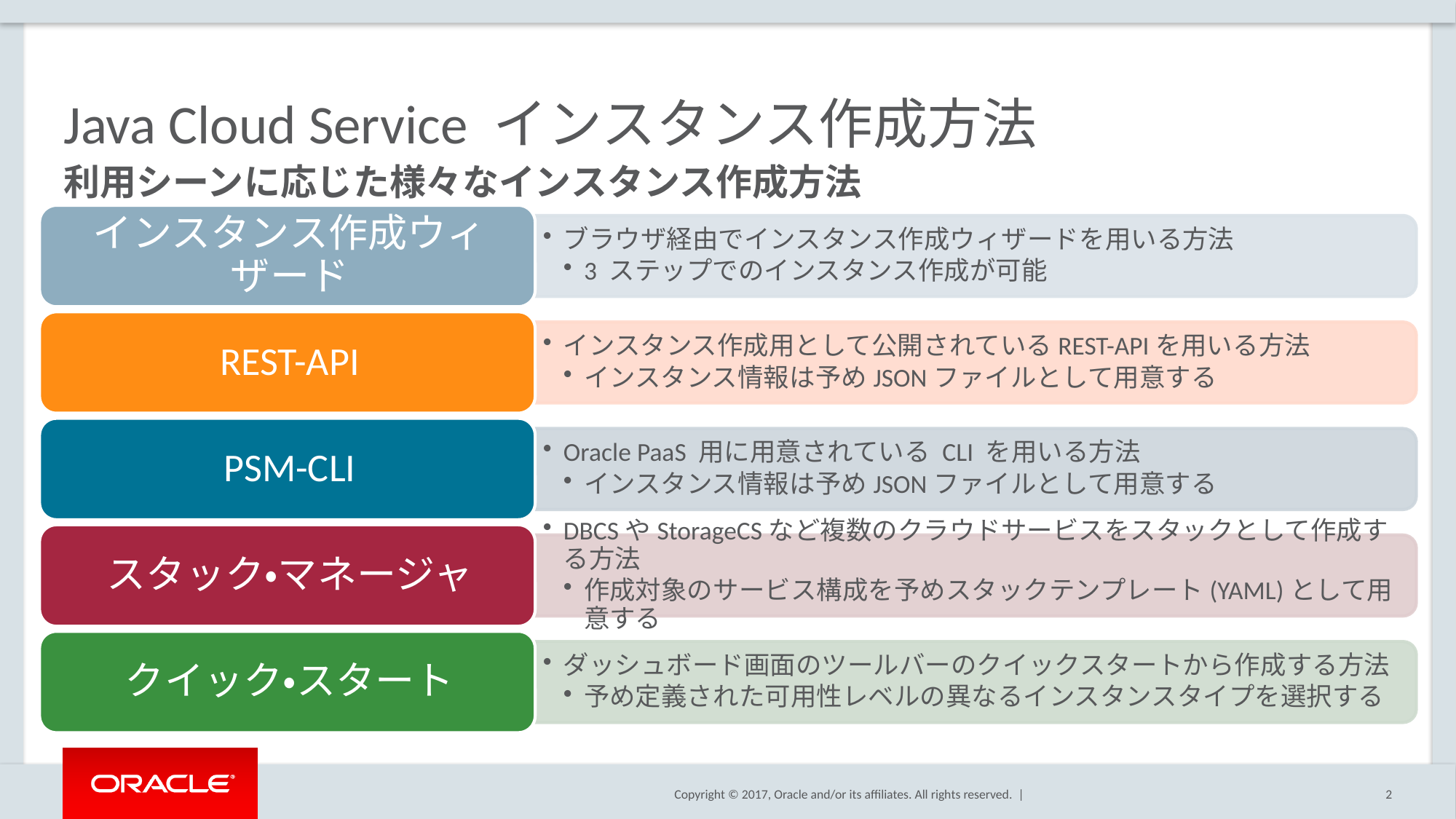

# Java Cloud Service インスタンス作成方法
利用シーンに応じた様々なインスタンス作成方法
ブラウザ経由でインスタンス作成ウィザードを用いる方法
3 ステップでのインスタンス作成が可能
インスタンス作成ウィザード
インスタンス作成用として公開されているREST-APIを用いる方法
インスタンス情報は予めJSONファイルとして用意する
REST-API
Oracle PaaS 用に用意されている CLI を用いる方法
インスタンス情報は予めJSONファイルとして用意する
PSM-CLI
DBCSやStorageCSなど複数のクラウドサービスをスタックとして作成する方法
作成対象のサービス構成を予めスタックテンプレート(YAML)として用意する
スタック・マネージャ
ダッシュボード画面のツールバーのクイックスタートから作成する方法
予め定義された可用性レベルの異なるインスタンスタイプを選択する
クイック・スタート
2